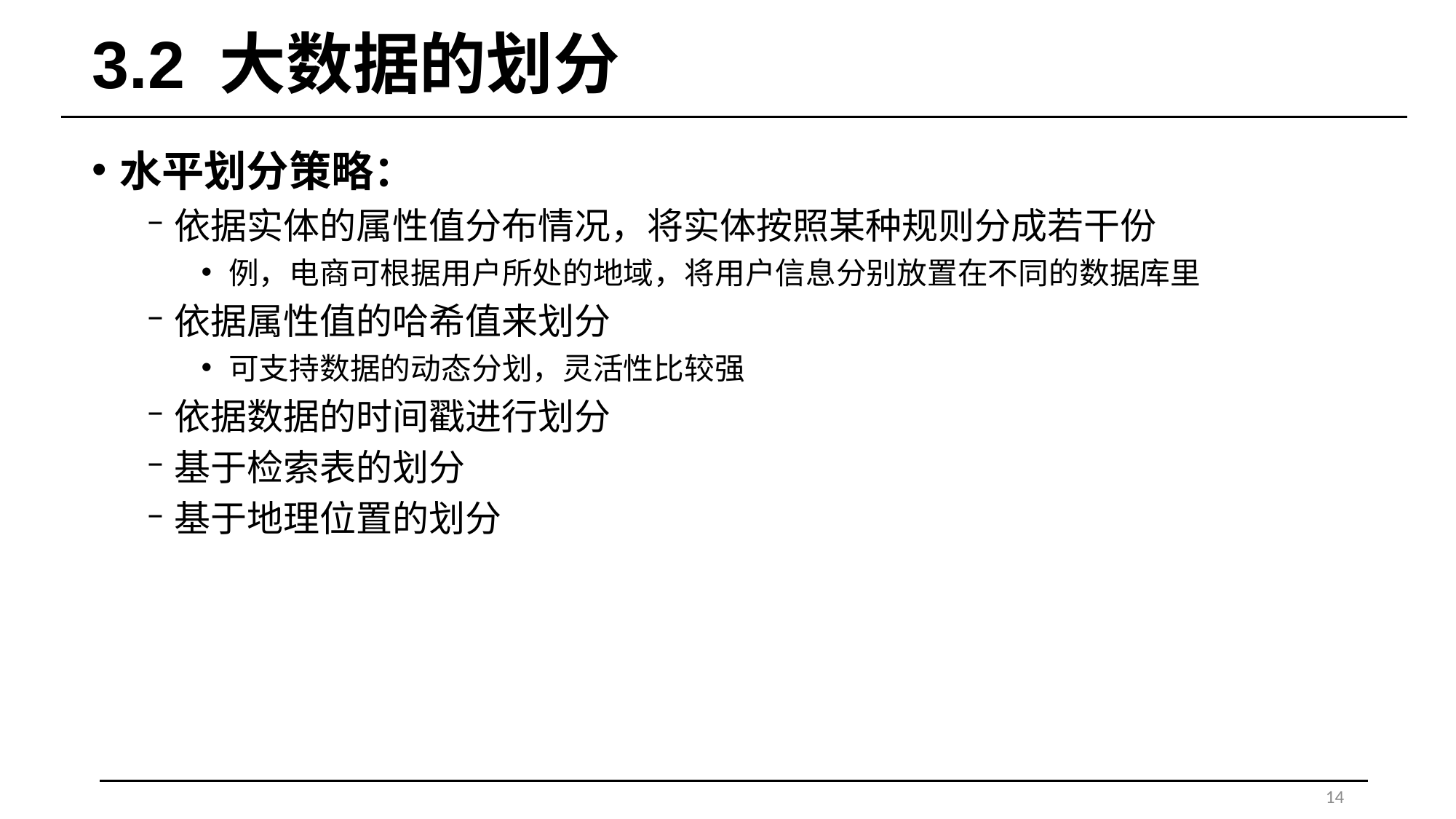

# 3.2 大数据的划分
水平划分策略：
依据实体的属性值分布情况，将实体按照某种规则分成若干份
例，电商可根据用户所处的地域，将用户信息分别放置在不同的数据库里
依据属性值的哈希值来划分
可支持数据的动态分划，灵活性比较强
依据数据的时间戳进行划分
基于检索表的划分
基于地理位置的划分
14